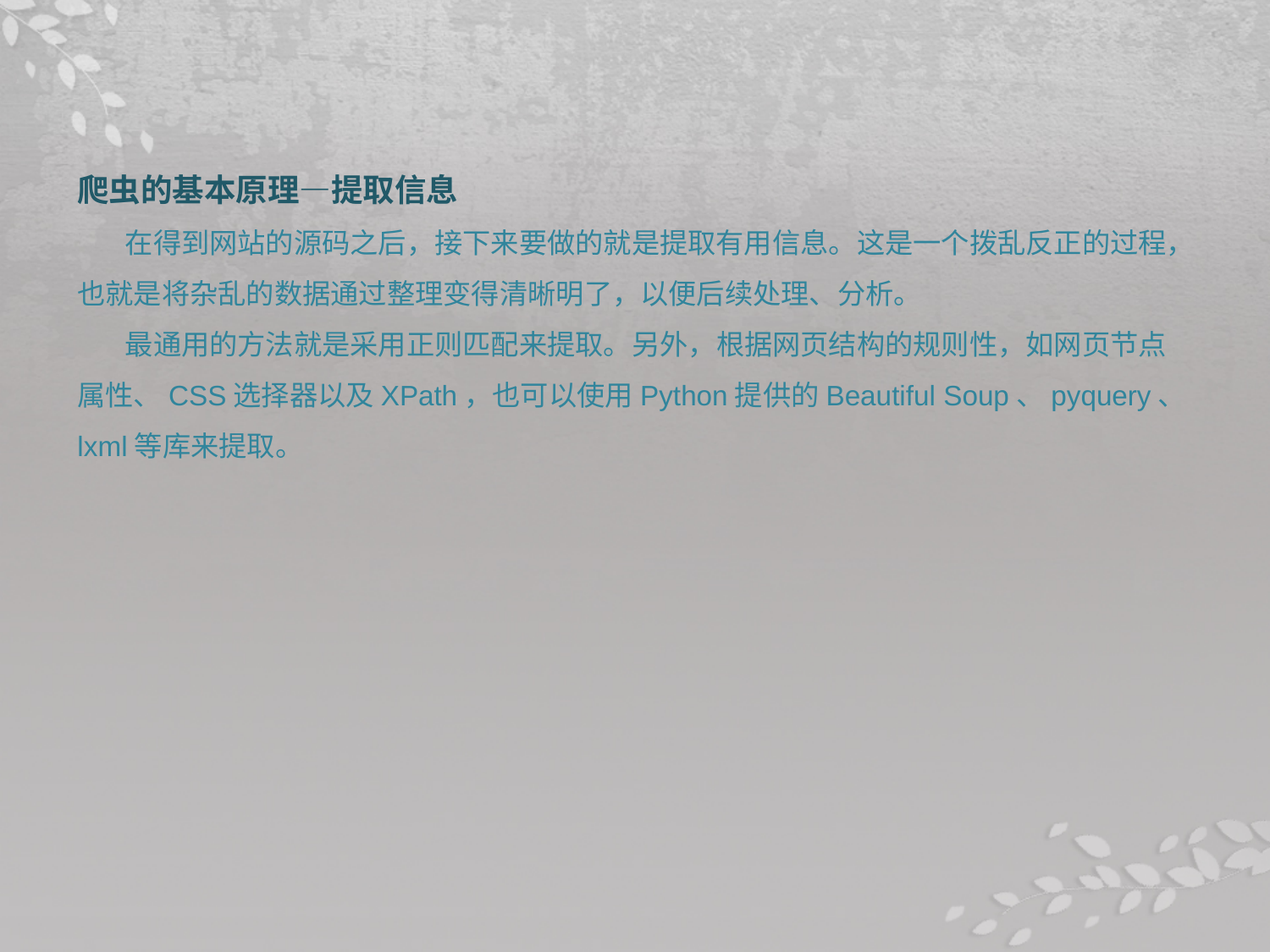

爬虫的基本原理—提取信息
在得到网站的源码之后，接下来要做的就是提取有用信息。这是一个拨乱反正的过程，也就是将杂乱的数据通过整理变得清晰明了，以便后续处理、分析。
最通用的方法就是采用正则匹配来提取。另外，根据网页结构的规则性，如网页节点属性、CSS选择器以及XPath，也可以使用Python提供的Beautiful Soup、pyquery、lxml等库来提取。